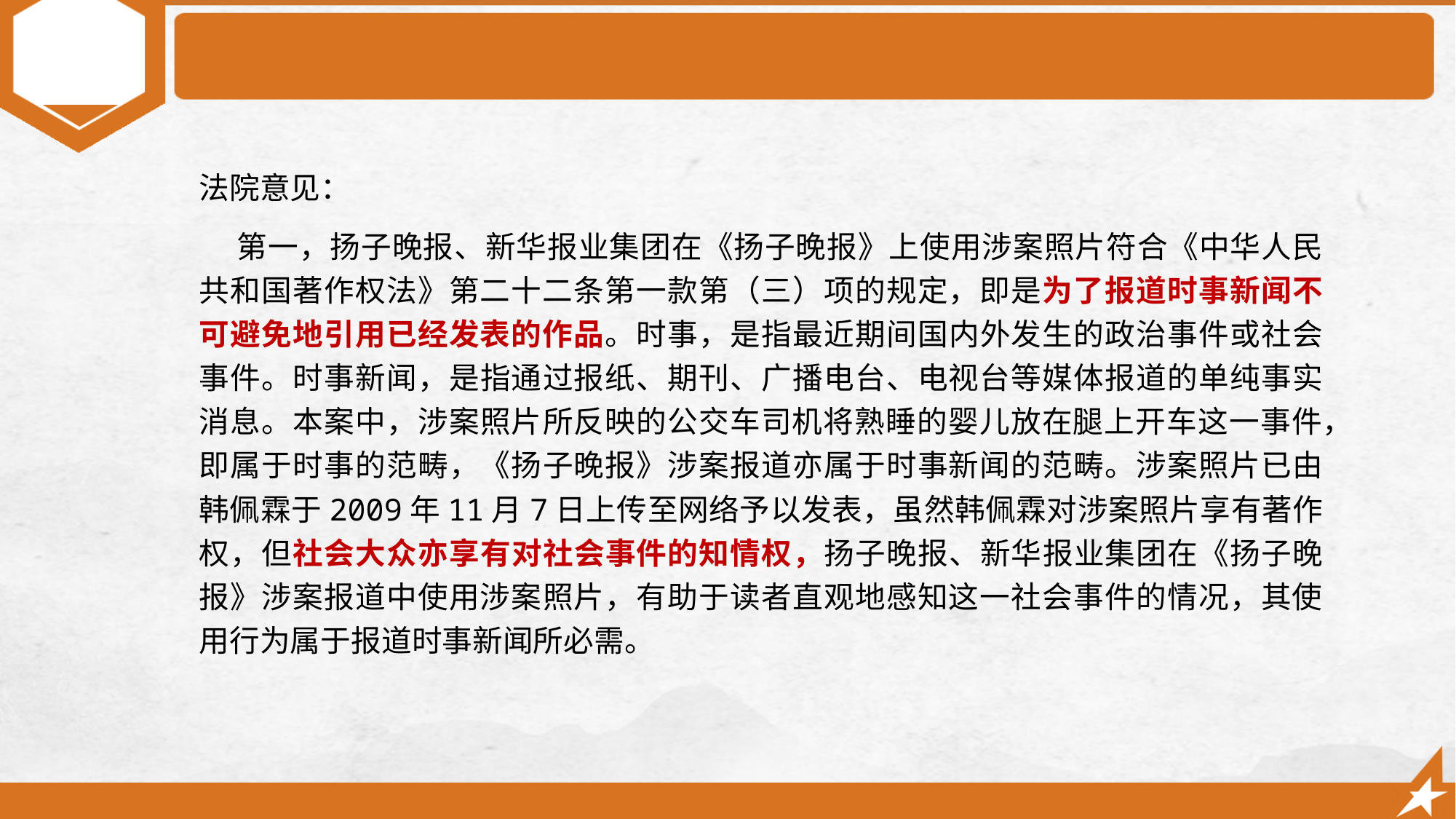

法院意见：
    第一，扬子晚报、新华报业集团在《扬子晚报》上使用涉案照片符合《中华人民共和国著作权法》第二十二条第一款第（三）项的规定，即是为了报道时事新闻不可避免地引用已经发表的作品。时事，是指最近期间国内外发生的政治事件或社会事件。时事新闻，是指通过报纸、期刊、广播电台、电视台等媒体报道的单纯事实消息。本案中，涉案照片所反映的公交车司机将熟睡的婴儿放在腿上开车这一事件，即属于时事的范畴，《扬子晚报》涉案报道亦属于时事新闻的范畴。涉案照片已由韩佩霖于2009年11月7日上传至网络予以发表，虽然韩佩霖对涉案照片享有著作权，但社会大众亦享有对社会事件的知情权，扬子晚报、新华报业集团在《扬子晚报》涉案报道中使用涉案照片，有助于读者直观地感知这一社会事件的情况，其使用行为属于报道时事新闻所必需。